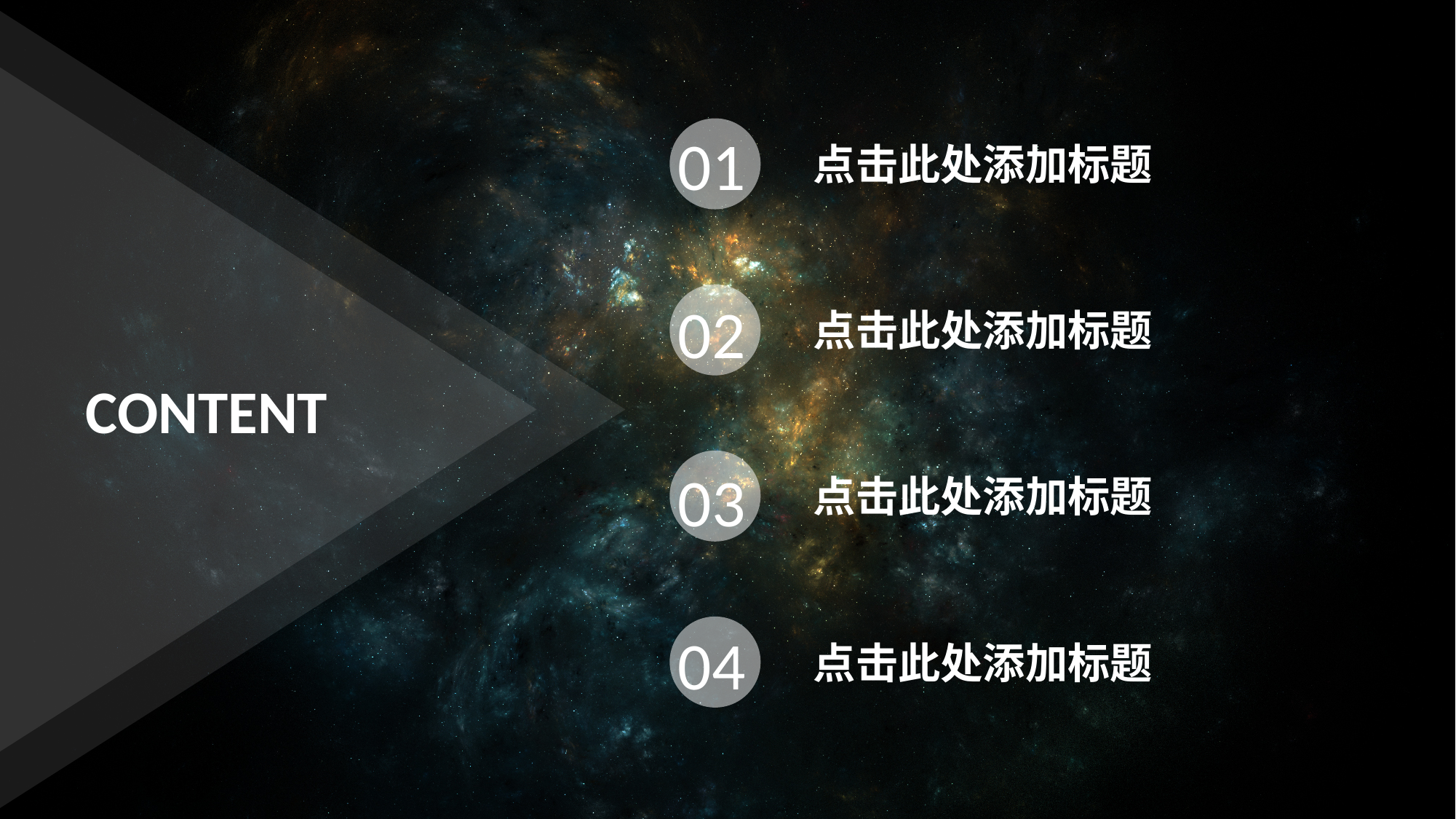

01

点击此处添加标题

02
点击此处添加标题
CONTENT

03
点击此处添加标题

04
点击此处添加标题